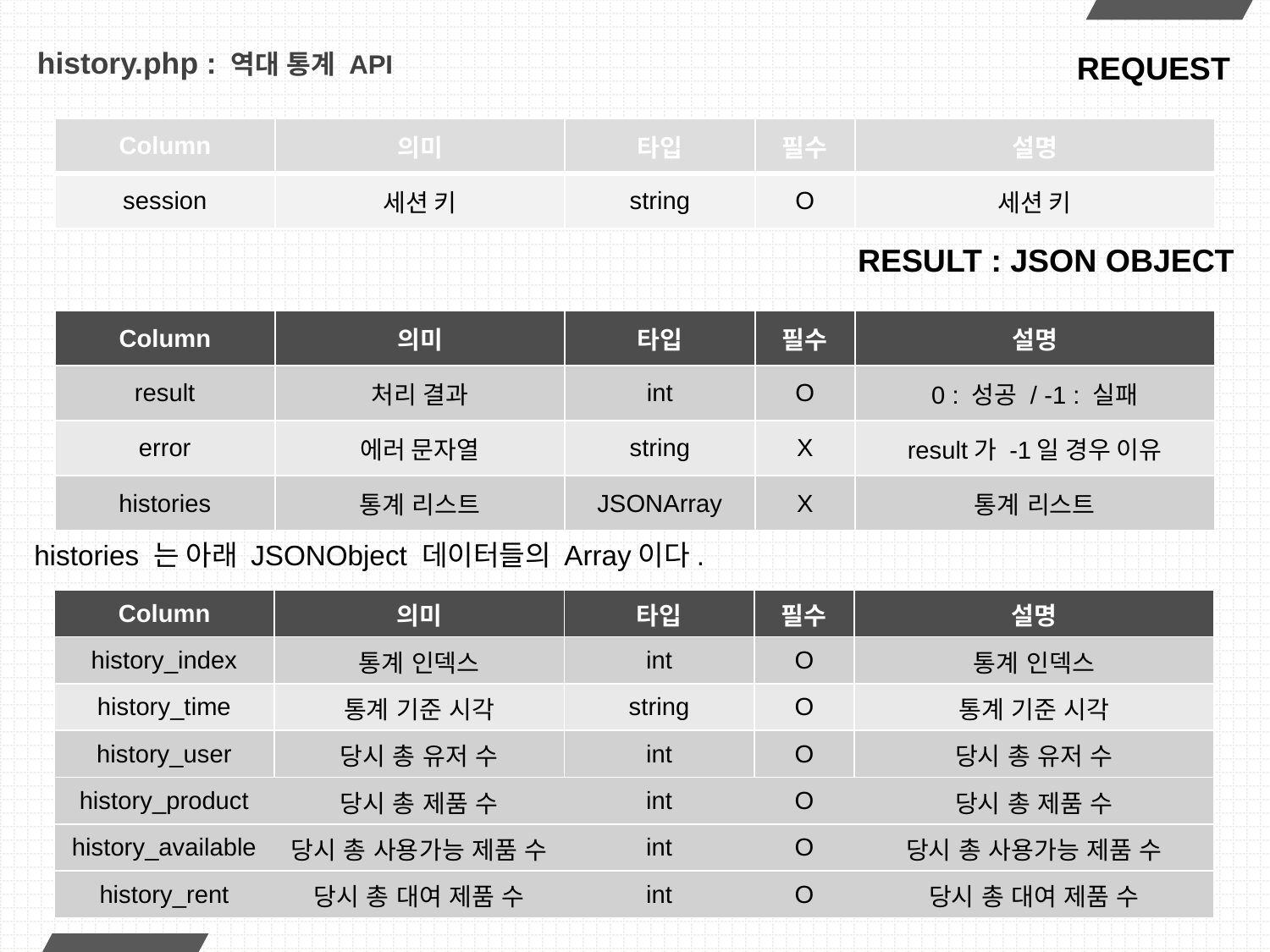

# history.php : 역대 통계 API
REQUEST
| Column | 의미 | 타입 | 필수 | 설명 |
| --- | --- | --- | --- | --- |
| session | 세션 키 | string | O | 세션 키 |
RESULT : JSON OBJECT
| Column | 의미 | 타입 | 필수 | 설명 |
| --- | --- | --- | --- | --- |
| result | 처리 결과 | int | O | 0 : 성공 / -1 : 실패 |
| error | 에러 문자열 | string | X | result가 -1일 경우 이유 |
| histories | 통계 리스트 | JSONArray | X | 통계 리스트 |
histories 는 아래 JSONObject 데이터들의 Array이다.
| Column | 의미 | 타입 | 필수 | 설명 |
| --- | --- | --- | --- | --- |
| history\_index | 통계 인덱스 | int | O | 통계 인덱스 |
| history\_time | 통계 기준 시각 | string | O | 통계 기준 시각 |
| history\_user | 당시 총 유저 수 | int | O | 당시 총 유저 수 |
| history\_product | 당시 총 제품 수 | int | O | 당시 총 제품 수 |
| history\_available | 당시 총 사용가능 제품 수 | int | O | 당시 총 사용가능 제품 수 |
| history\_rent | 당시 총 대여 제품 수 | int | O | 당시 총 대여 제품 수 |